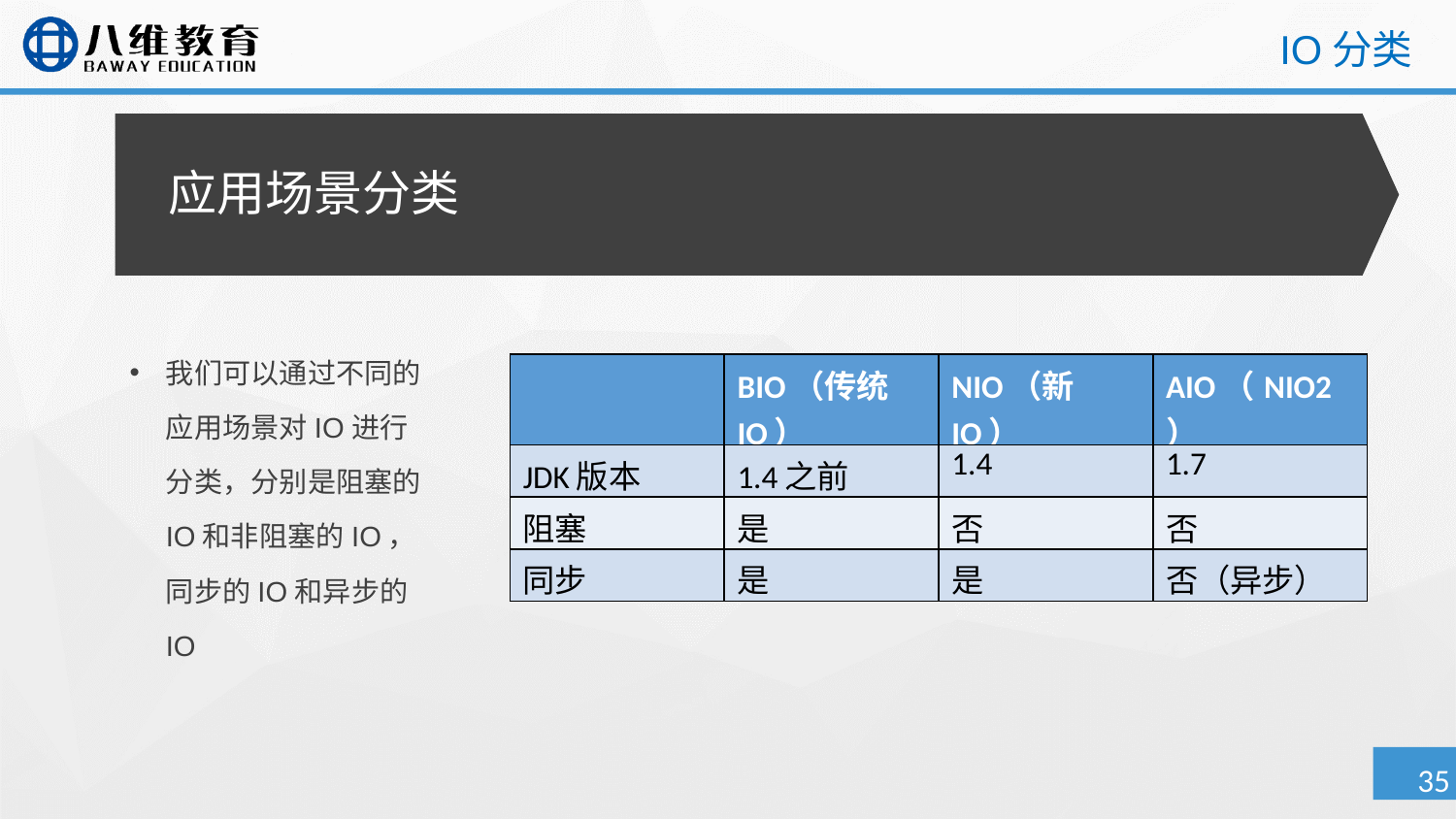

IO分类
# 应用场景分类

我们可以通过不同的应用场景对IO进行分类，分别是阻塞的IO和非阻塞的IO，同步的IO和异步的IO

|  | BIO（传统IO） | NIO（新IO） | AIO（NIO2） |
| --- | --- | --- | --- |
| JDK版本 | 1.4之前 | 1.4 | 1.7 |
| 阻塞 | 是 | 否 | 否 |
| 同步 | 是 | 是 | 否（异步） |